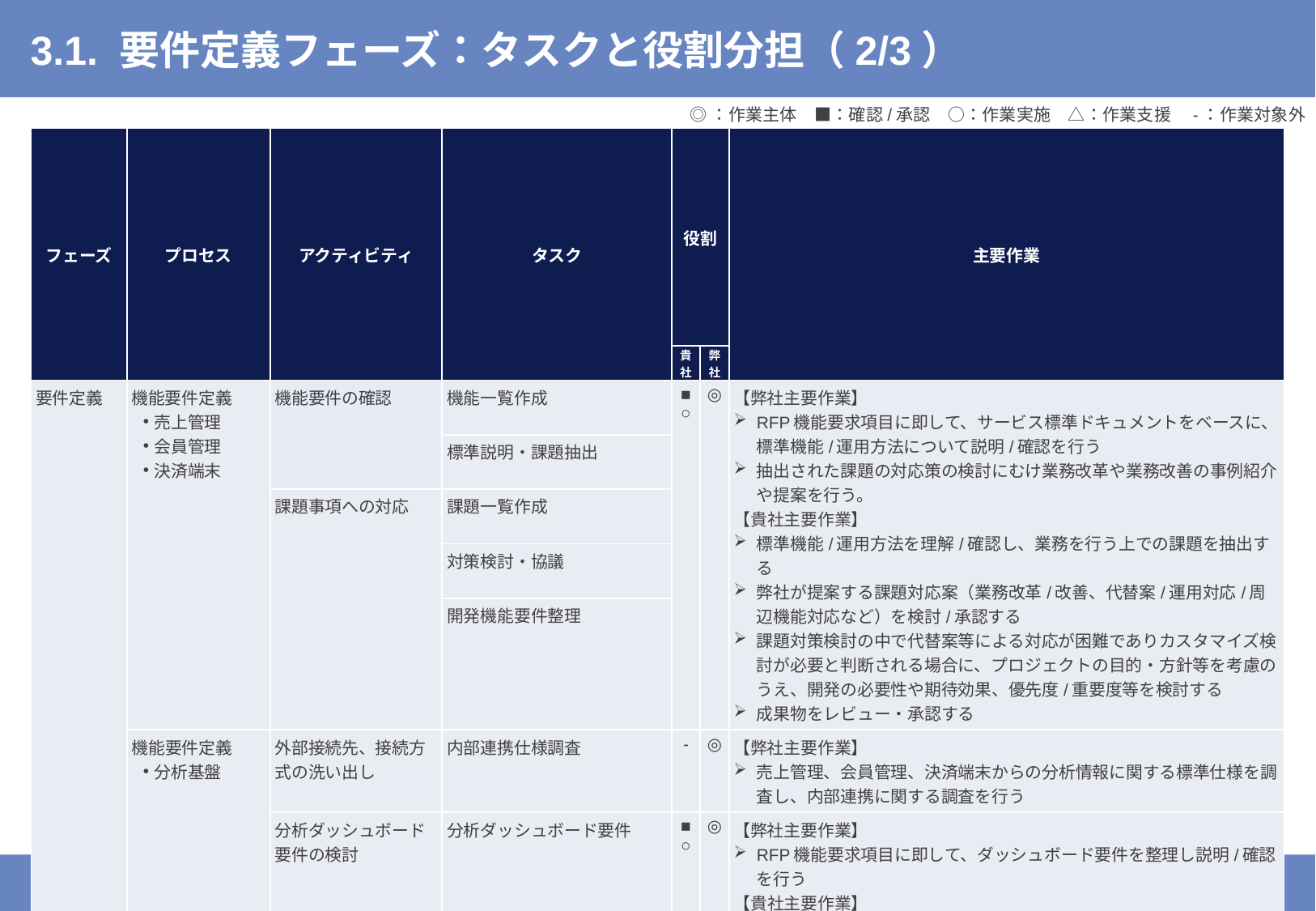

# 3.1. 要件定義フェーズ：タスクと役割分担（2/3）
◎：作業主体　■：確認/承認　○：作業実施　△：作業支援　-：作業対象外
| フェーズ | プロセス | アクティビティ | タスク | 役割 |  | 主要作業 |
| --- | --- | --- | --- | --- | --- | --- |
|  |  |  |  | 貴社 | 弊社 |  |
| 要件定義 | 機能要件定義 売上管理 会員管理 決済端末 | 機能要件の確認 | 機能一覧作成 | ■ ○ | ◎ | 【弊社主要作業】 RFP機能要求項目に即して、サービス標準ドキュメントをベースに、標準機能/運用方法について説明/確認を行う 抽出された課題の対応策の検討にむけ業務改革や業務改善の事例紹介や提案を行う。 【貴社主要作業】 標準機能/運用方法を理解/確認し、業務を行う上での課題を抽出する 弊社が提案する課題対応案（業務改革/改善、代替案/運用対応/周辺機能対応など）を検討/承認する 課題対策検討の中で代替案等による対応が困難でありカスタマイズ検討が必要と判断される場合に、プロジェクトの目的・方針等を考慮のうえ、開発の必要性や期待効果、優先度/重要度等を検討する 成果物をレビュー・承認する |
|  |  |  | 標準説明・課題抽出 |  |  |  |
|  |  | 課題事項への対応 | 課題一覧作成 |  |  |  |
|  |  |  | 対策検討・協議 |  |  |  |
|  |  |  | 開発機能要件整理 |  |  |  |
|  | 機能要件定義 分析基盤 | 外部接続先、接続方式の洗い出し | 内部連携仕様調査 | - | ◎ | 【弊社主要作業】 売上管理、会員管理、決済端末からの分析情報に関する標準仕様を調査し、内部連携に関する調査を行う |
|  |  | 分析ダッシュボード要件の検討 | 分析ダッシュボード要件 | ■ ○ | ◎ | 【弊社主要作業】 RFP機能要求項目に即して、ダッシュボード要件を整理し説明/確認を行う 【貴社主要作業】 成果物をレビュー・承認する |
|  | 非機能要件定義 | SLO検討 | 各サービス標準SLOの取り纏め | ■ △ | ◎ | 【弊社主要作業】 サービス標準のSLOを収集整理する 外部システムにおける連携内容/連携項目を確認する 連携方法、連携データ、連携項目、連携タイミングを整理する システム運用方針（実施概要、実施時期、対象範囲、役割分担など）について整理する 【貴社主要作業】 IFの情報提示（IFレイアウト/項目内容、サンプルデータ等）を行う IF要件、IF方針、IF定義の内容を確認し、IF要件/定義を確定する 成果物をレビュー・承認する |
|  |  | 外部接続要件検討 | 外部接続一覧作成 |  |  |  |
|  |  | システム運用方針検討 | システム運用方針書作成 |  |  |  |